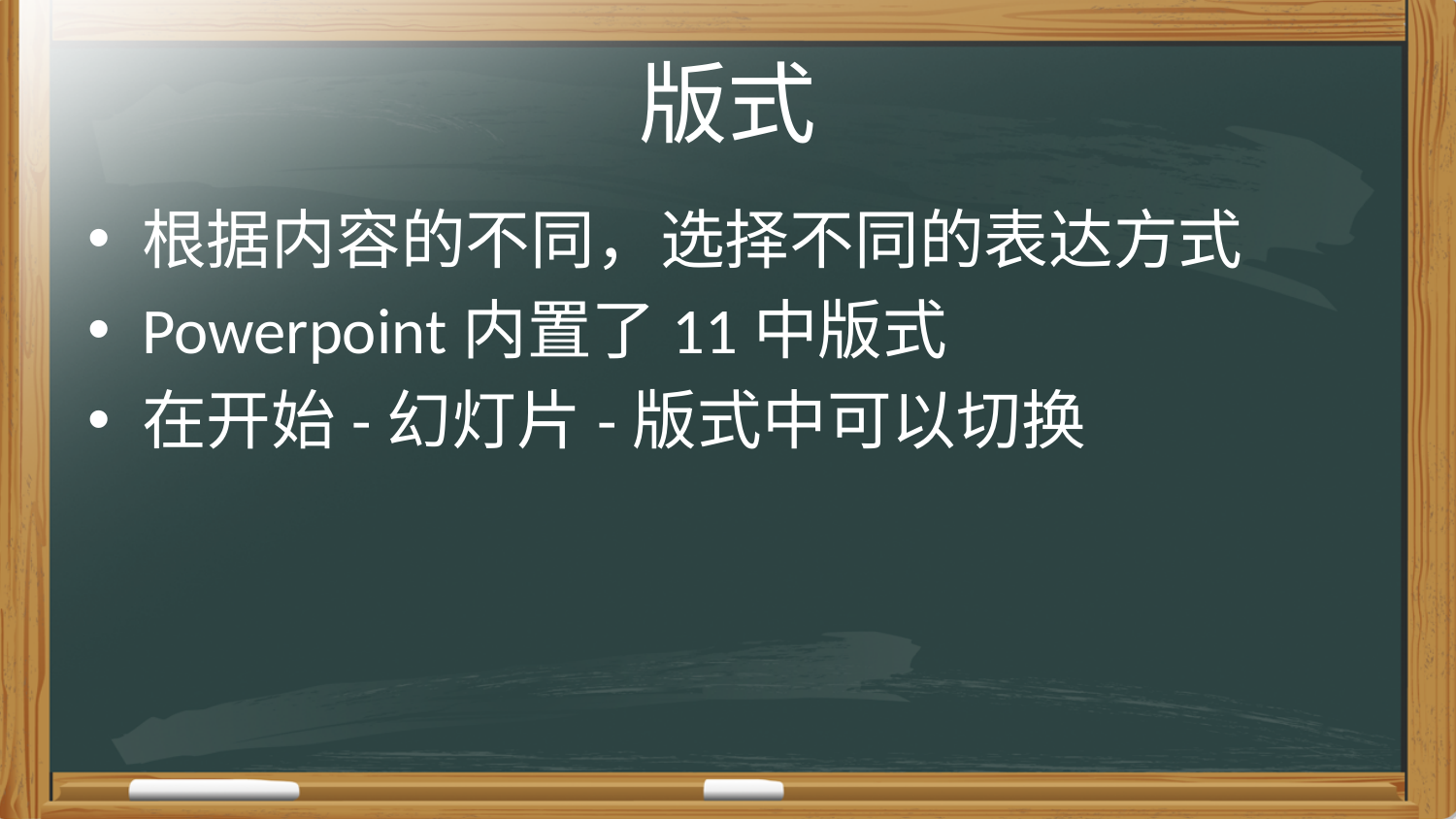

# 版式
根据内容的不同，选择不同的表达方式
Powerpoint内置了11中版式
在开始-幻灯片-版式中可以切换